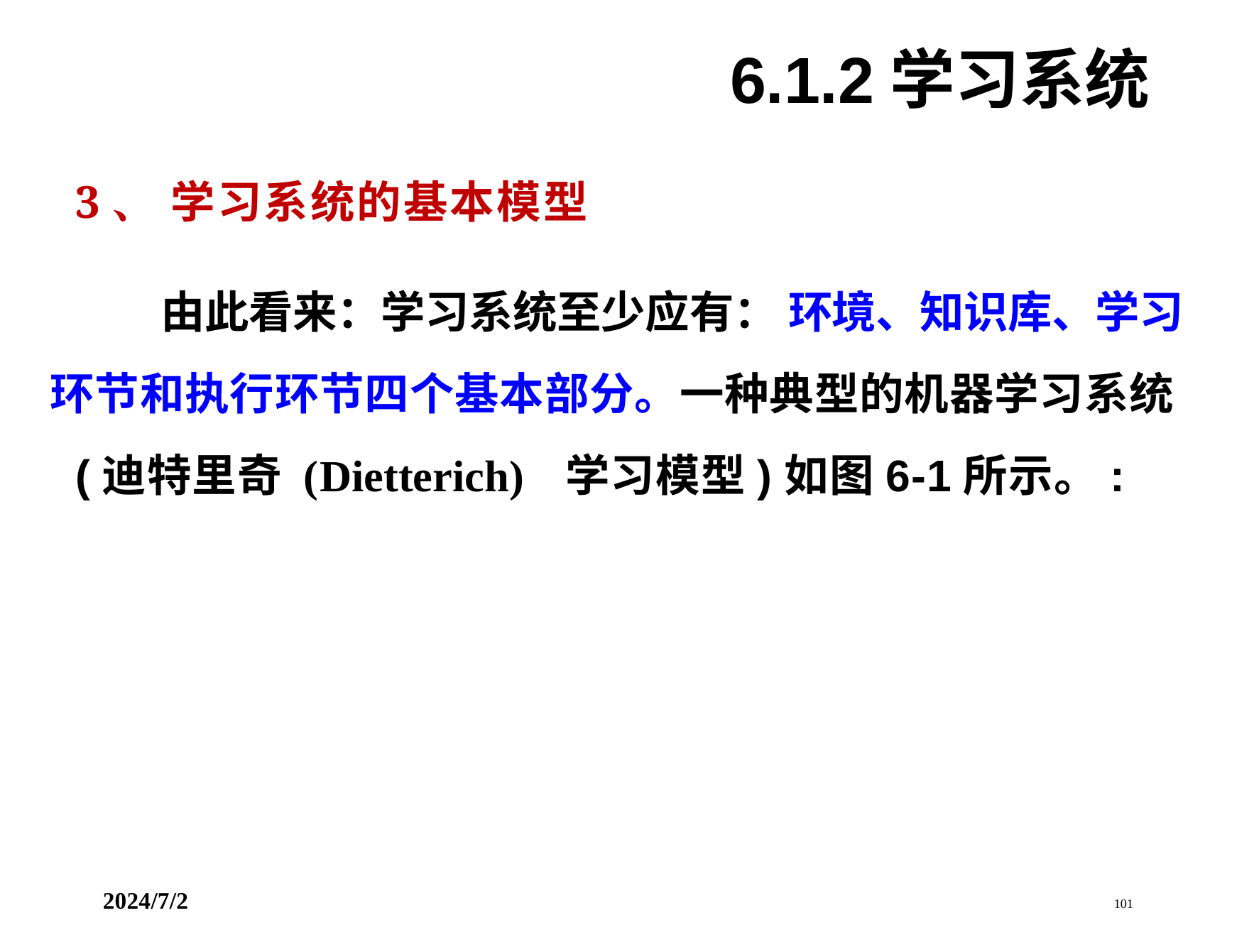

6.1.2学习系统

3、 学习系统的基本模型

由此看来：学习系统至少应有： 环境、知识库、学习
环节和执行环节四个基本部分。一种典型的机器学习系统 (迪特里奇 (Dietterich)  学习模型)如图6-1所示。:

2024/7/2                                                                                                                                                            101